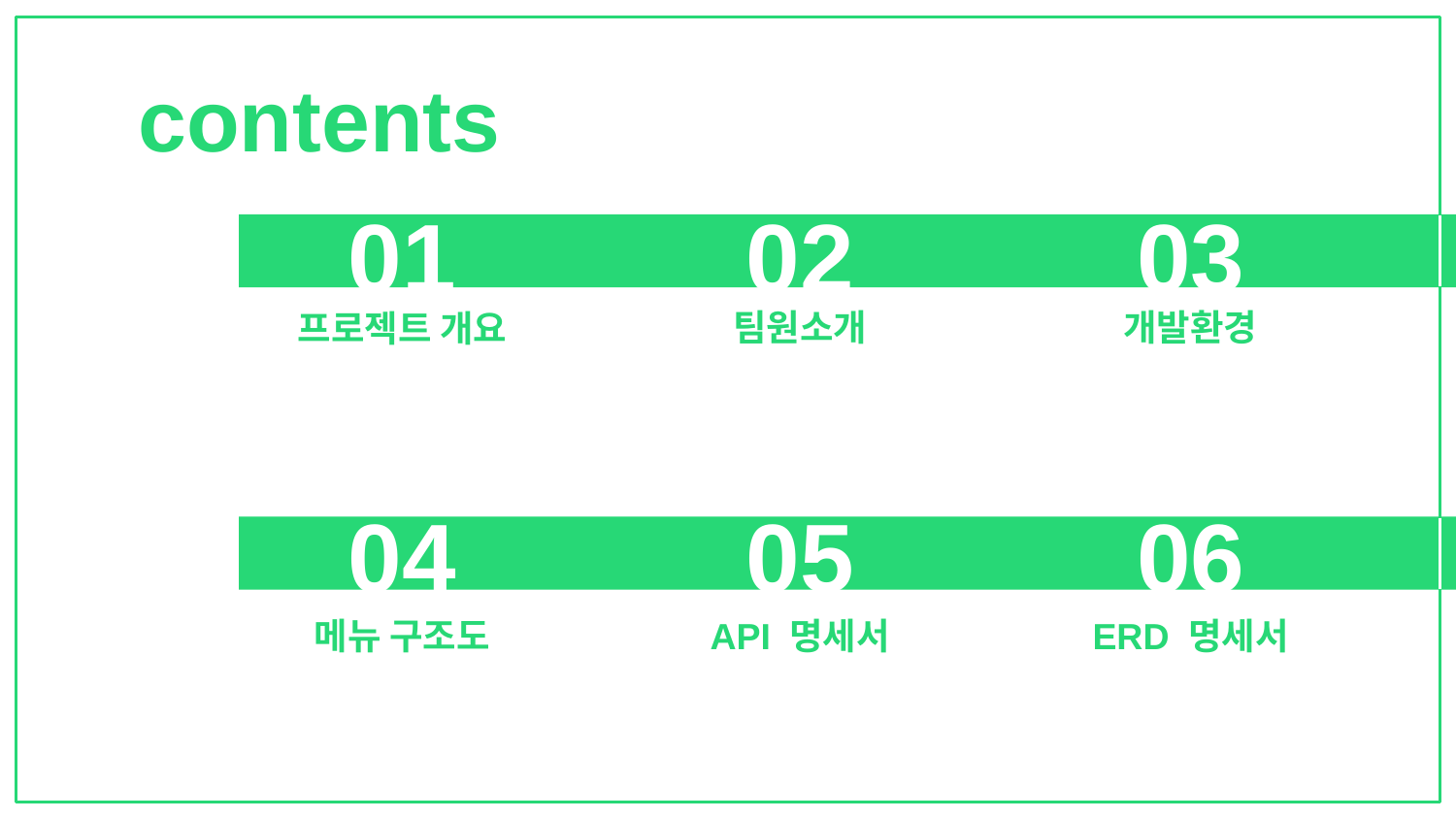

# contents

01
02
03
개발환경
팀원소개
프로젝트 개요
04
05
06

메뉴 구조도
API 명세서
ERD 명세서